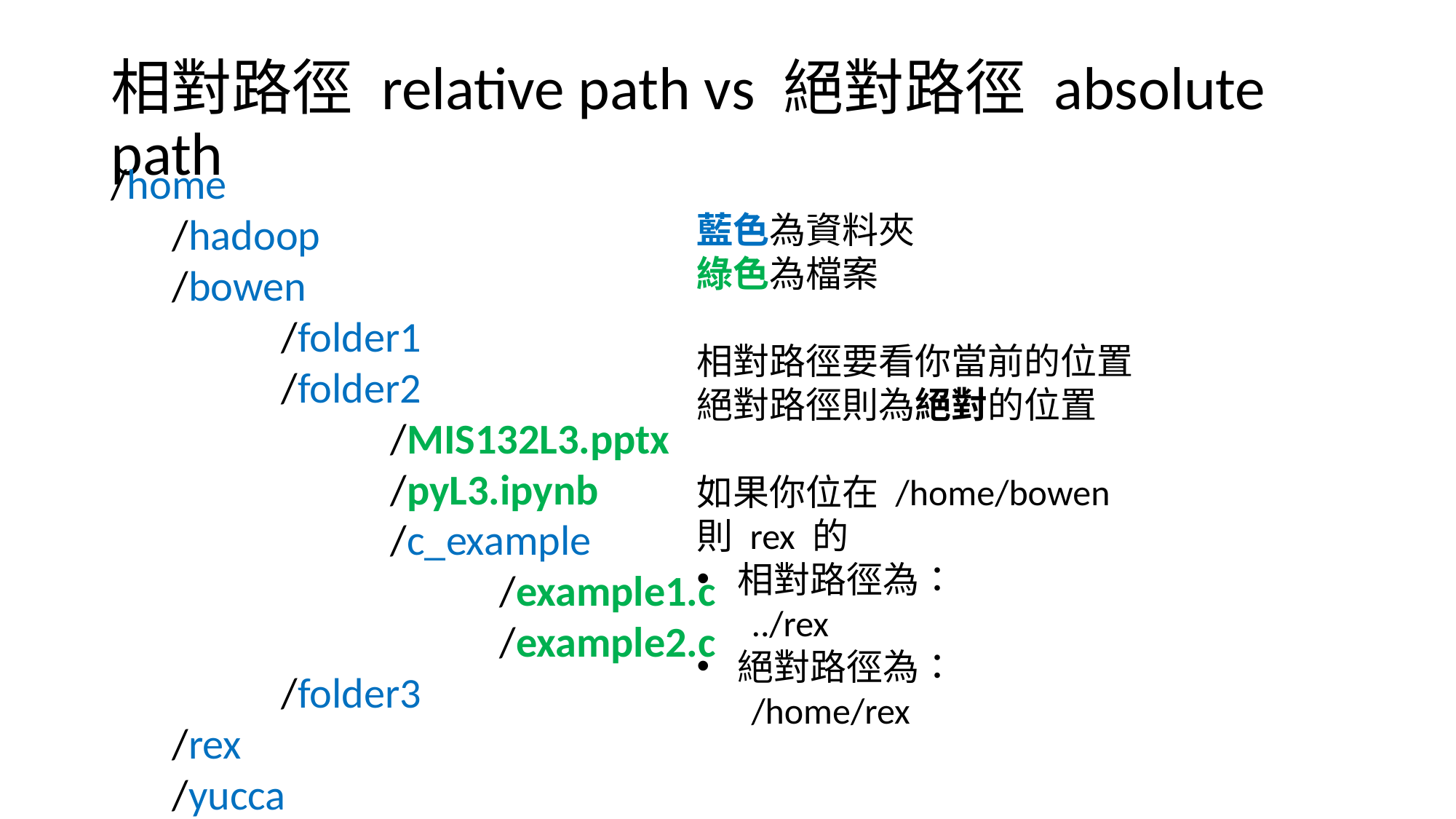

# 相對路徑 relative path vs 絕對路徑 absolute path
/home
	/hadoop
	/bowen
		/folder1
		/folder2
			/MIS132L3.pptx
			/pyL3.ipynb
			/c_example
				/example1.c
				/example2.c
		/folder3
	/rex
	/yucca

藍色為資料夾
綠色為檔案

相對路徑要看你當前的位置
絕對路徑則為絕對的位置

如果你位在 /home/bowen
則 rex 的
相對路徑為：
../rex
絕對路徑為：
/home/rex